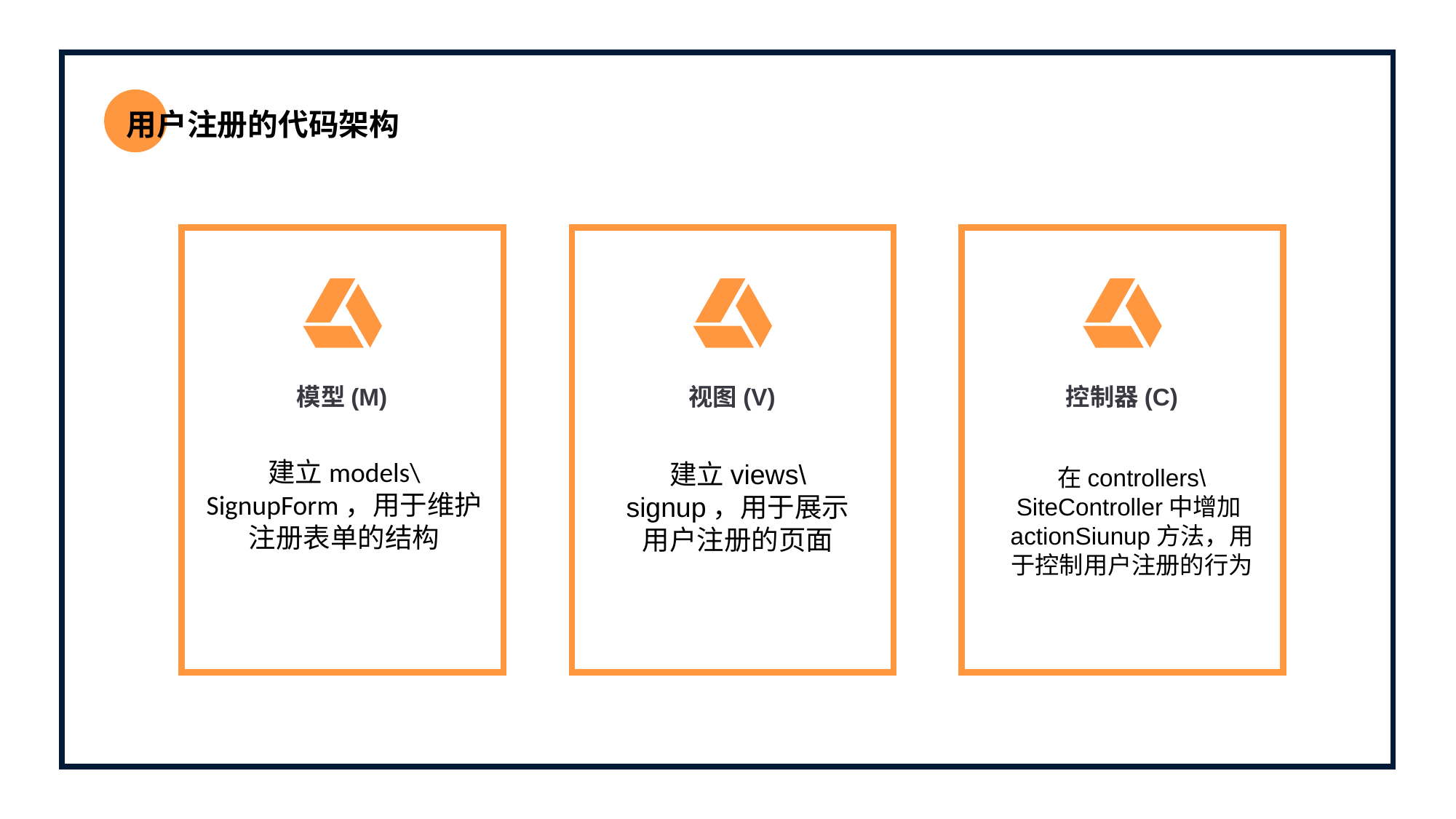

用户注册的代码架构

视图(V)
建立views\signup，用于展示用户注册的页面

模型(M)

尾部标题1

控制器(C)
在controllers\SiteController中增加actionSiunup方法，用于控制用户注册的行为
建立models\SignupForm，用于维护注册表单的结构